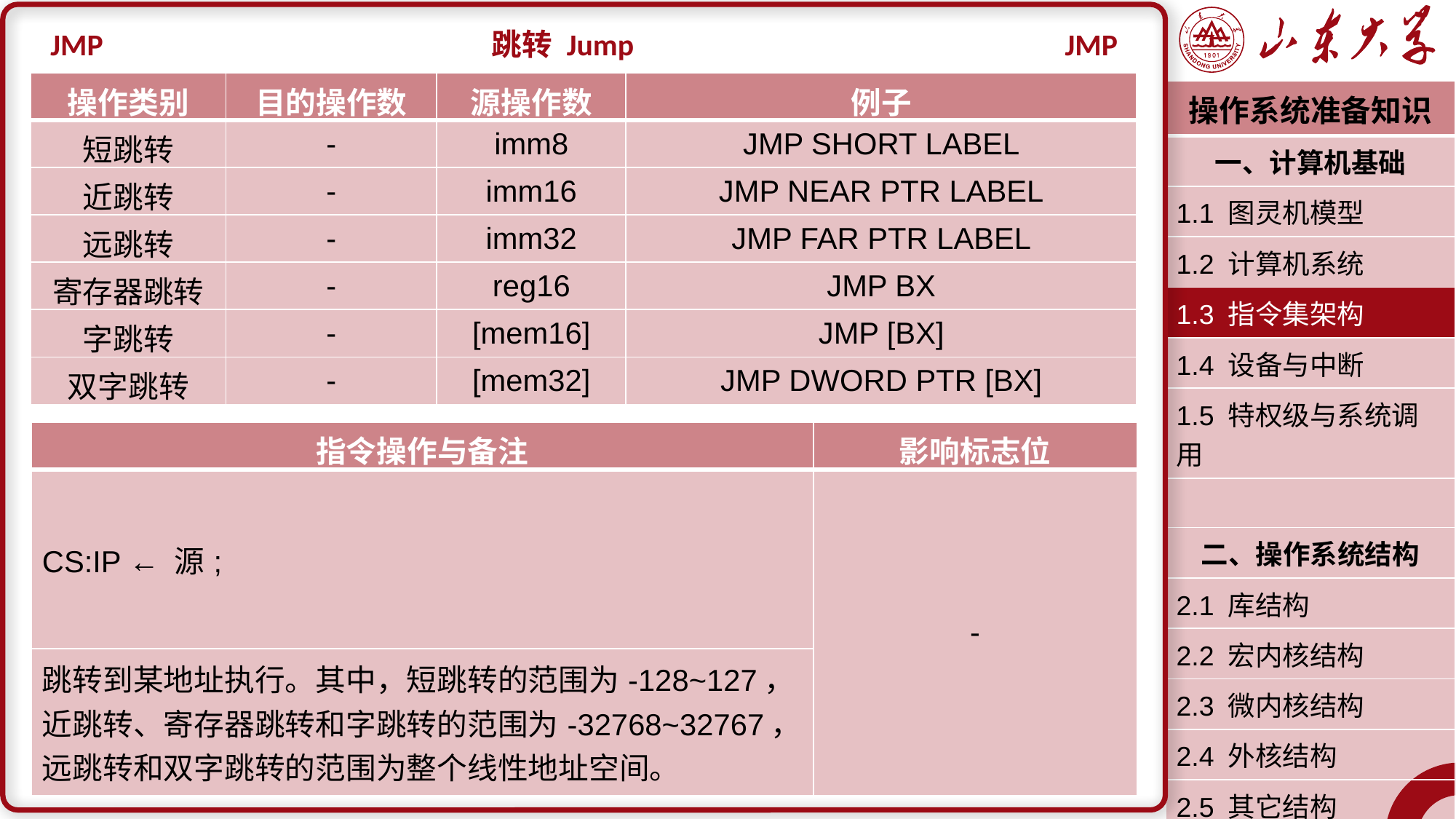

JMP
跳转 Jump
JMP
| 操作类别 | 目的操作数 | 源操作数 | 例子 |
| --- | --- | --- | --- |
| 短跳转 | - | imm8 | JMP SHORT LABEL |
| 近跳转 | - | imm16 | JMP NEAR PTR LABEL |
| 远跳转 | - | imm32 | JMP FAR PTR LABEL |
| 寄存器跳转 | - | reg16 | JMP BX |
| 字跳转 | - | [mem16] | JMP [BX] |
| 双字跳转 | - | [mem32] | JMP DWORD PTR [BX] |
| 操作系统准备知识 |
| --- |
| 一、计算机基础 |
| 1.1 图灵机模型 |
| 1.2 计算机系统 |
| 1.3 指令集架构 |
| 1.4 设备与中断 |
| 1.5 特权级与系统调用 |
|  |
| 二、操作系统结构 |
| 2.1 库结构 |
| 2.2 宏内核结构 |
| 2.3 微内核结构 |
| 2.4 外核结构 |
| 2.5 其它结构 |
| 潘润宇 2023.02 |
| 指令操作与备注 | 影响标志位 |
| --- | --- |
| CS:IP ← 源; | - |
| 跳转到某地址执行。其中，短跳转的范围为-128~127，近跳转、寄存器跳转和字跳转的范围为-32768~32767，远跳转和双字跳转的范围为整个线性地址空间。 |  |